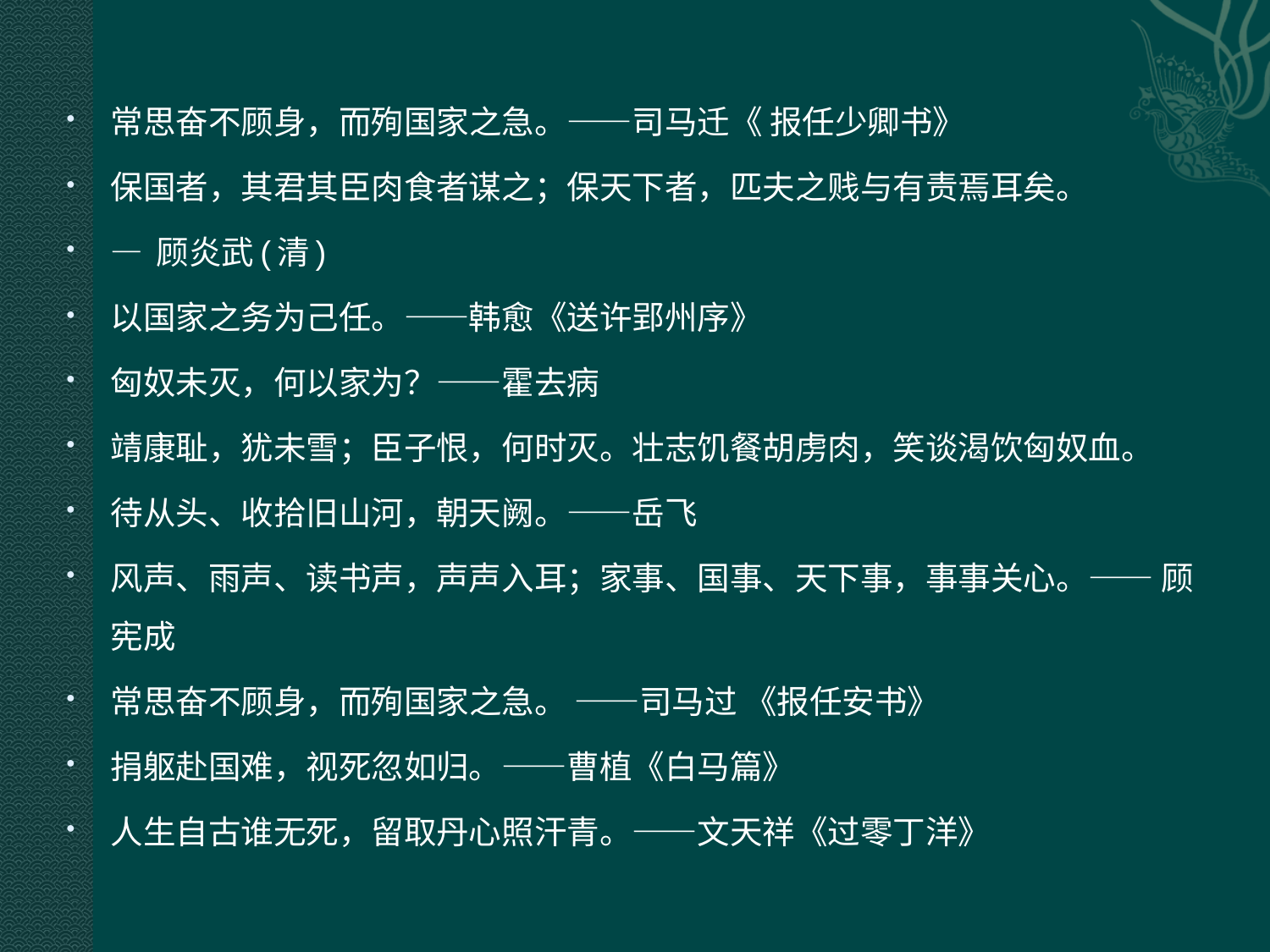

常思奋不顾身，而殉国家之急。——司马迁《 报任少卿书》
保国者，其君其臣肉食者谋之；保天下者，匹夫之贱与有责焉耳矣。
— 顾炎武(清)
以国家之务为己任。——韩愈《送许郢州序》
匈奴未灭，何以家为？——霍去病
靖康耻，犹未雪；臣子恨，何时灭。壮志饥餐胡虏肉，笑谈渴饮匈奴血。
待从头、收拾旧山河，朝天阙。——岳飞
风声、雨声、读书声，声声入耳；家事、国事、天下事，事事关心。—— 顾宪成
常思奋不顾身，而殉国家之急。 ——司马过 《报任安书》
捐躯赴国难，视死忽如归。——曹植《白马篇》
人生自古谁无死，留取丹心照汗青。——文天祥《过零丁洋》